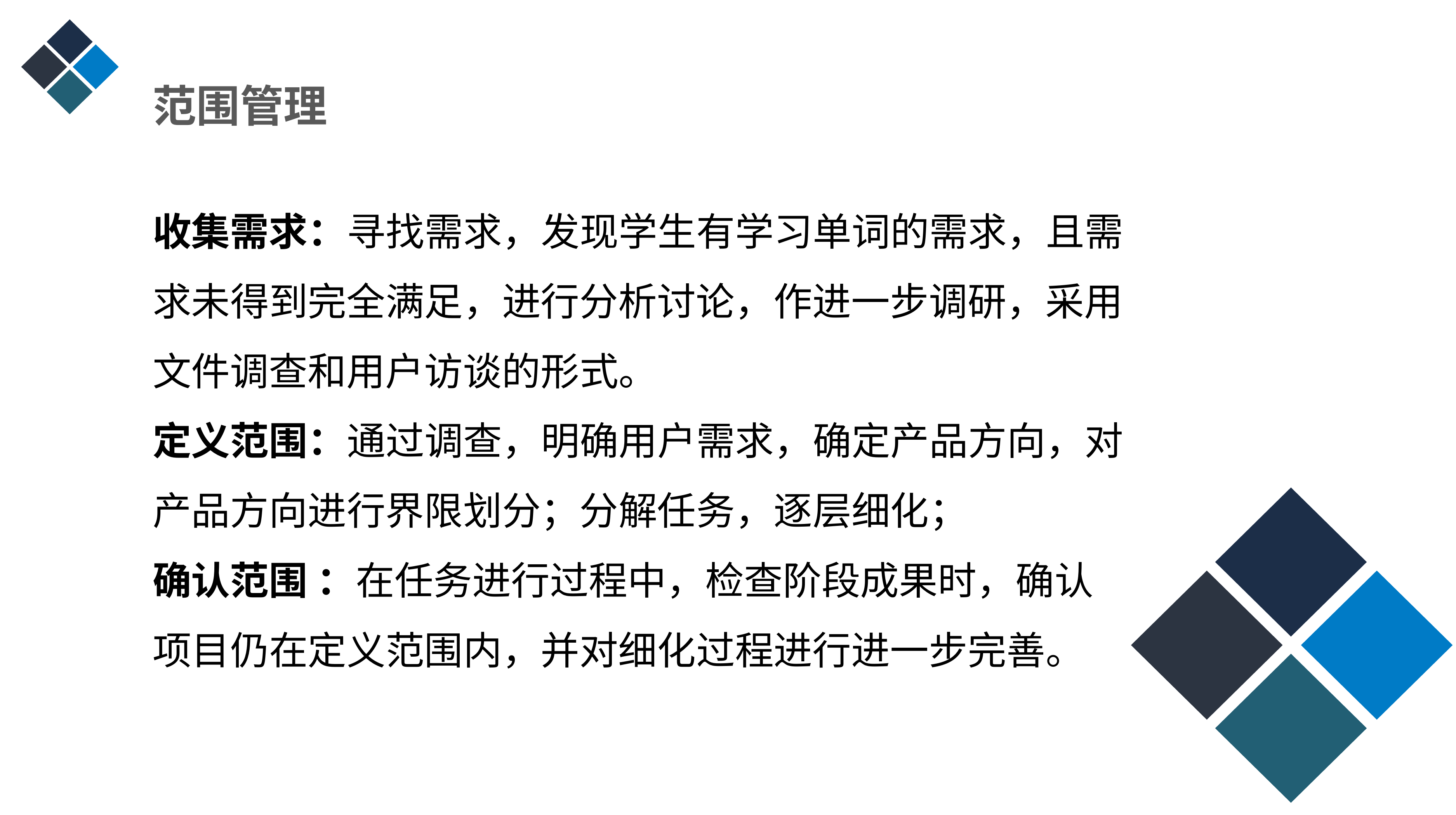

范围管理
收集需求：寻找需求，发现学生有学习单词的需求，且需求未得到完全满足，进行分析讨论，作进一步调研，采用文件调查和用户访谈的形式。
定义范围：通过调查，明确用户需求，确定产品方向，对产品方向进行界限划分；分解任务，逐层细化；
确认范围 ：在任务进行过程中，检查阶段成果时，确认项目仍在定义范围内，并对细化过程进行进一步完善。